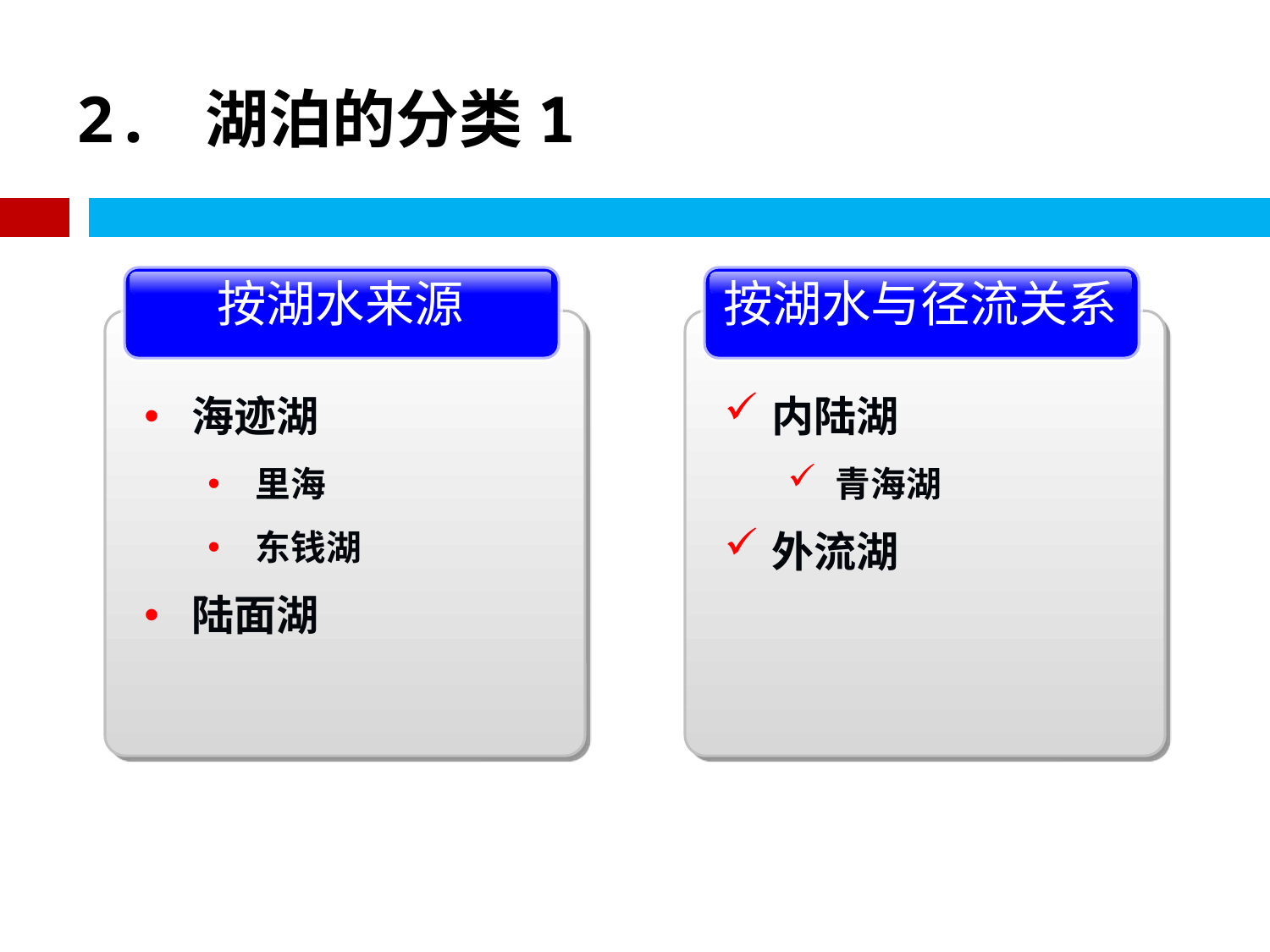

# 2. 湖泊的分类1

按湖水来源

海迹湖
里海
东钱湖
陆面湖

按湖水与径流关系

内陆湖
青海湖
外流湖